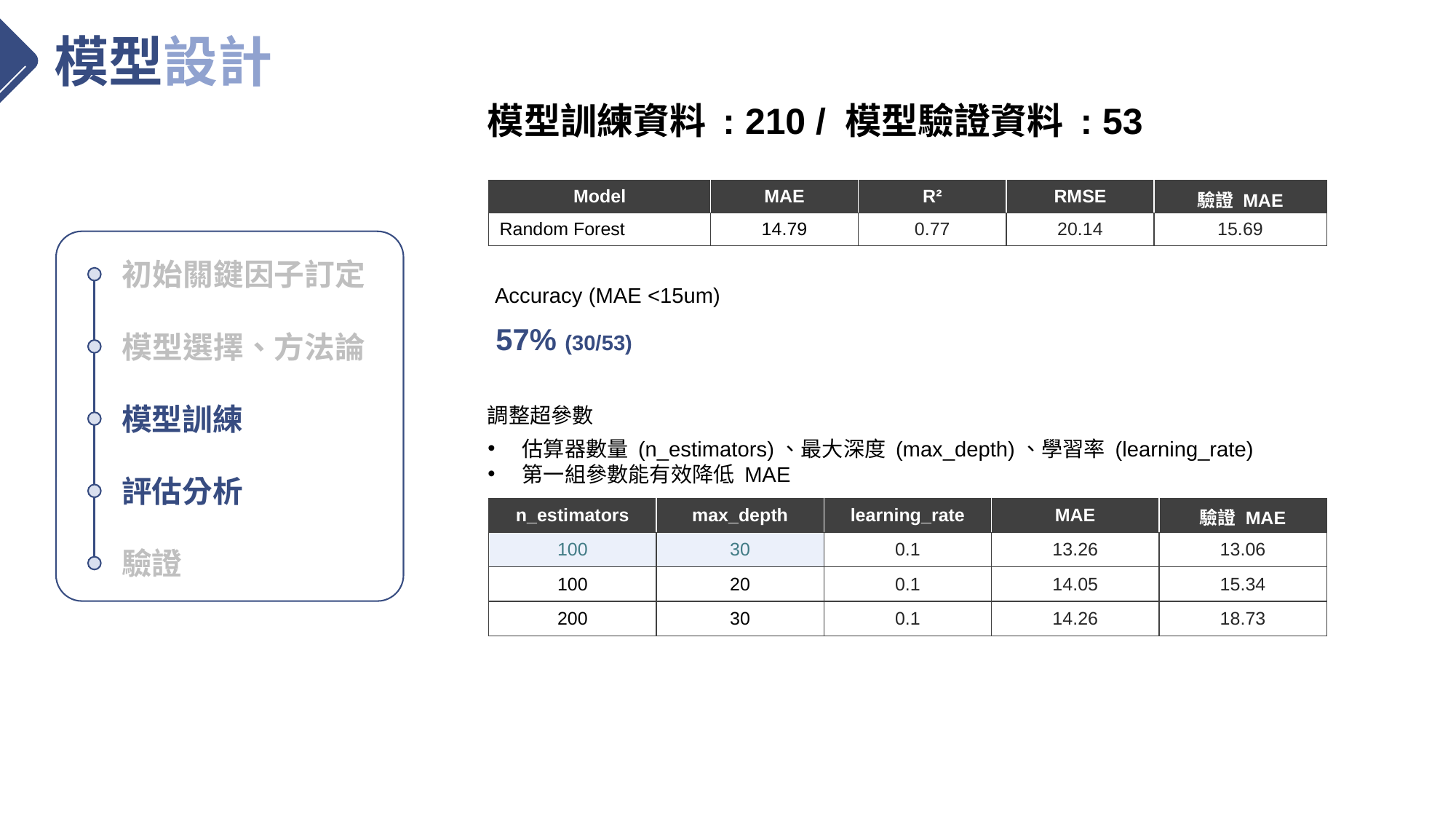

模型設計
模型訓練資料 : 210 / 模型驗證資料 : 53
| Model | MAE | R² | RMSE | 驗證 MAE |
| --- | --- | --- | --- | --- |
| Random Forest | 14.79 | 0.77 | 20.14 | 15.69 |

初始關鍵因子訂定

Accuracy (MAE <15um)
57% (30/53)
模型選擇、方法論

模型訓練
調整超參數

估算器數量 (n_estimators)、最大深度 (max_depth)、學習率 (learning_rate)
第一組參數能有效降低 MAE
評估分析

| n\_estimators | max\_depth | learning\_rate | MAE | 驗證 MAE |
| --- | --- | --- | --- | --- |
| 100 | 30 | 0.1 | 13.26 | 13.06 |
| 100 | 20 | 0.1 | 14.05 | 15.34 |
| 200 | 30 | 0.1 | 14.26 | 18.73 |
驗證